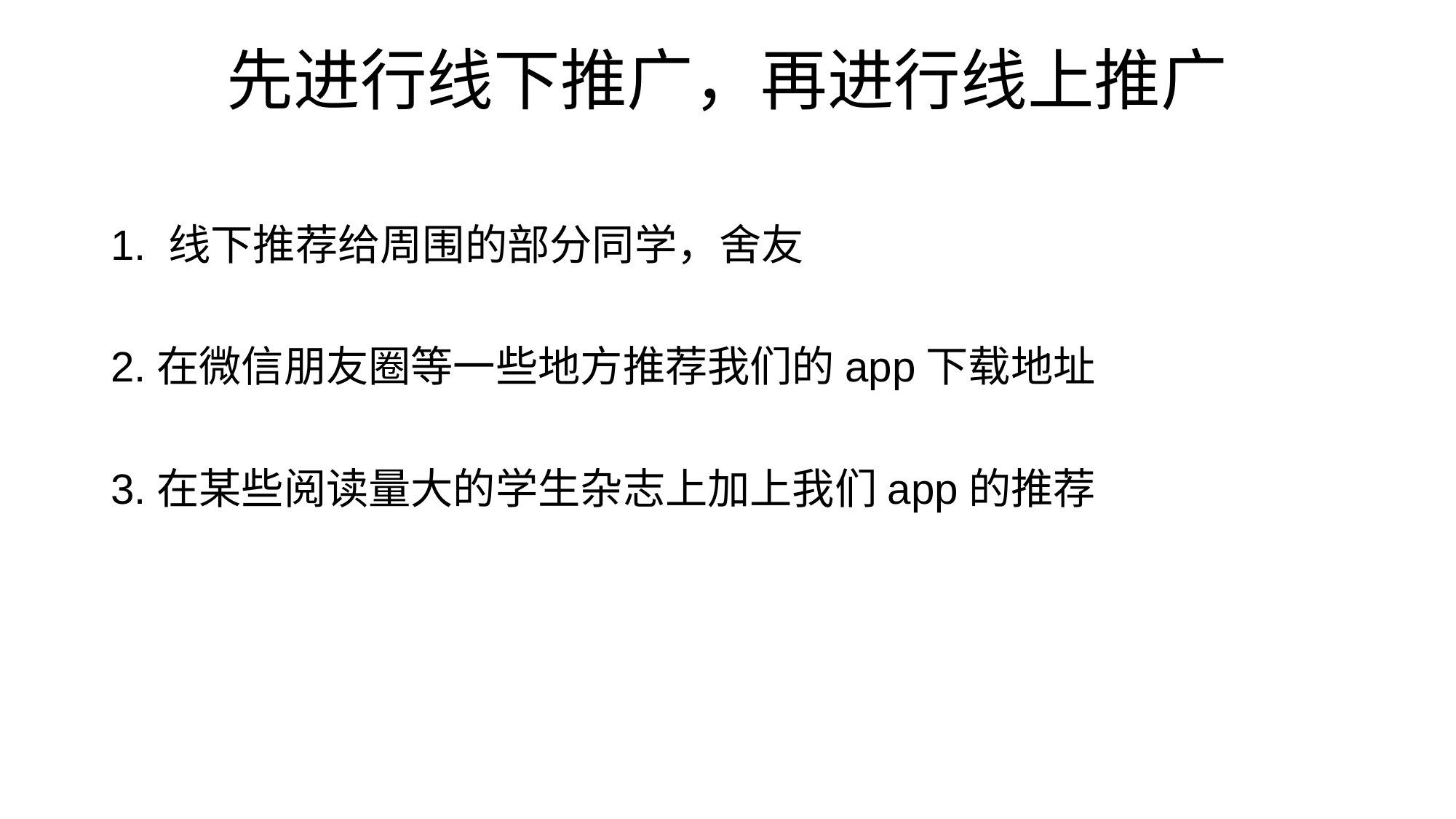

# 先进行线下推广，再进行线上推广
1. 线下推荐给周围的部分同学，舍友

2.在微信朋友圈等一些地方推荐我们的app下载地址

3.在某些阅读量大的学生杂志上加上我们app的推荐